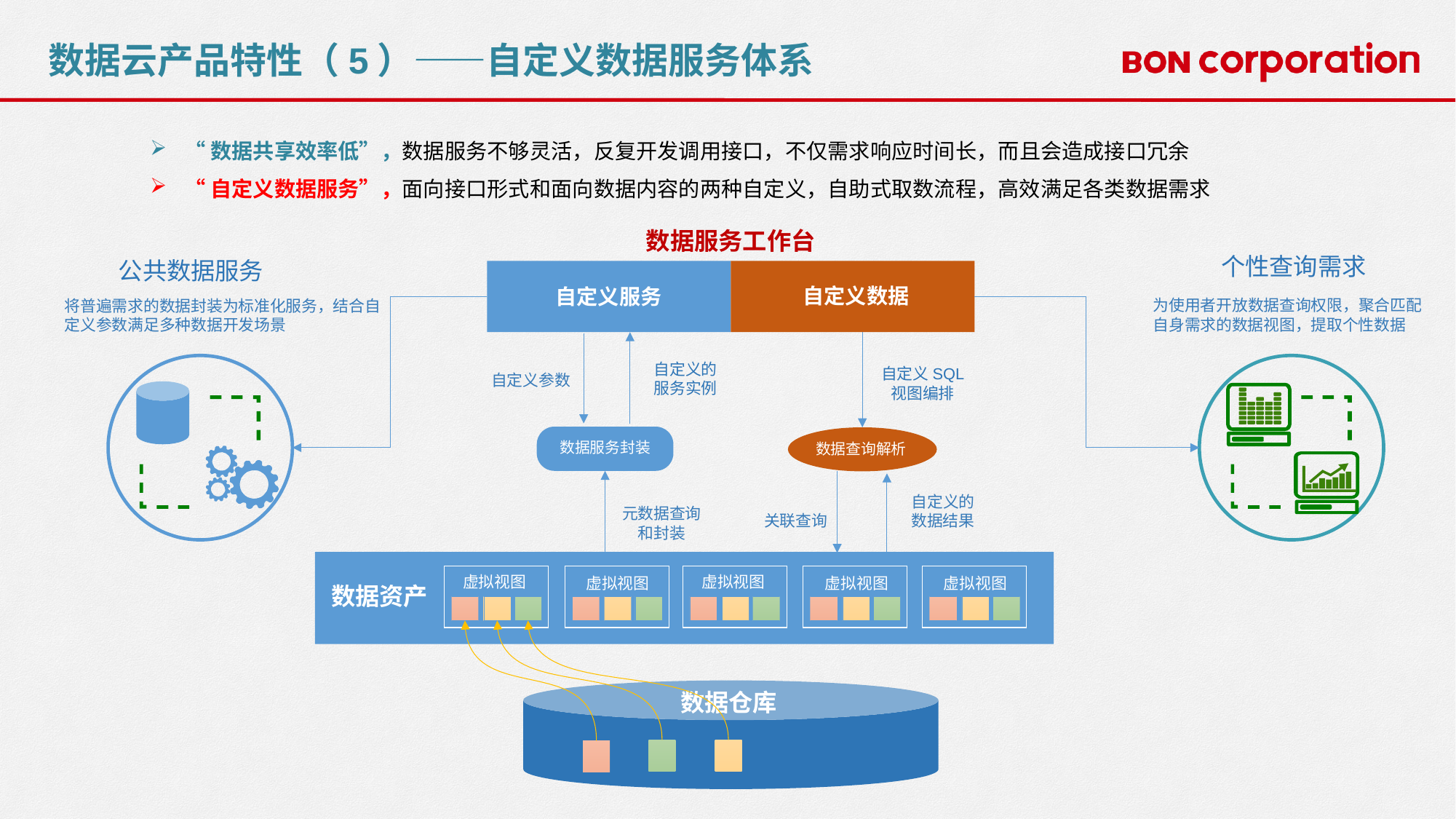

数据云产品特性（5）——自定义数据服务体系

“数据共享效率低”，数据服务不够灵活，反复开发调用接口，不仅需求响应时间长，而且会造成接口冗余
“自定义数据服务”，面向接口形式和面向数据内容的两种自定义，自助式取数流程，高效满足各类数据需求
数据服务工作台
个性查询需求
公共数据服务

自定义数据
自定义服务
为使用者开放数据查询权限，聚合匹配自身需求的数据视图，提取个性数据
将普遍需求的数据封装为标准化服务，结合自定义参数满足多种数据开发场景
自定义的
服务实例

自定义SQL
视图编排
自定义参数

数据服务封装

数据查询解析
自定义的
数据结果
元数据查询
和封装
关联查询

虚拟视图
虚拟视图
虚拟视图
虚拟视图
虚拟视图
数据资产

数据仓库